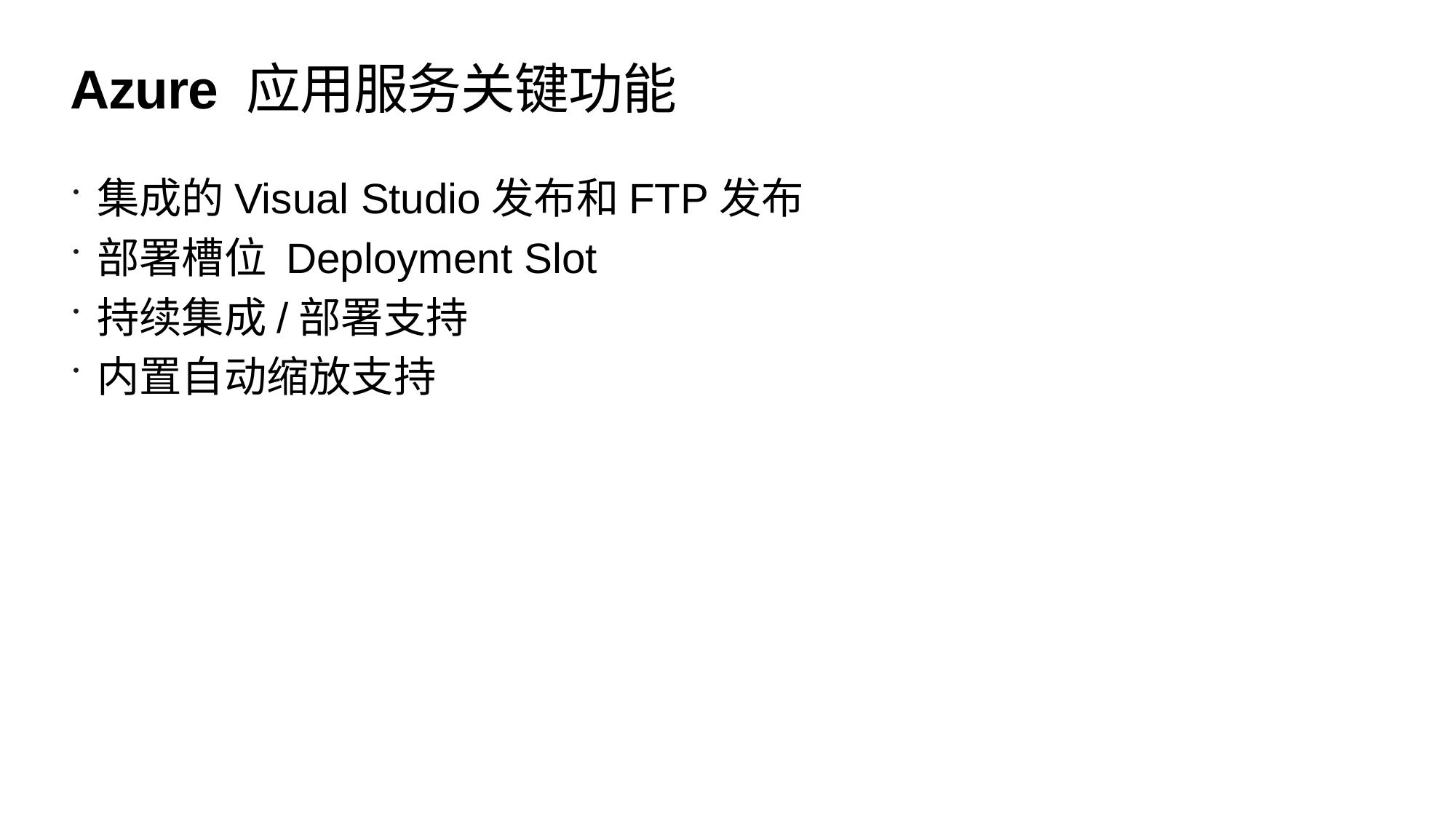

# Azure 应用服务关键功能
集成的Visual Studio发布和FTP发布
部署槽位 Deployment Slot
持续集成/部署支持
内置自动缩放支持